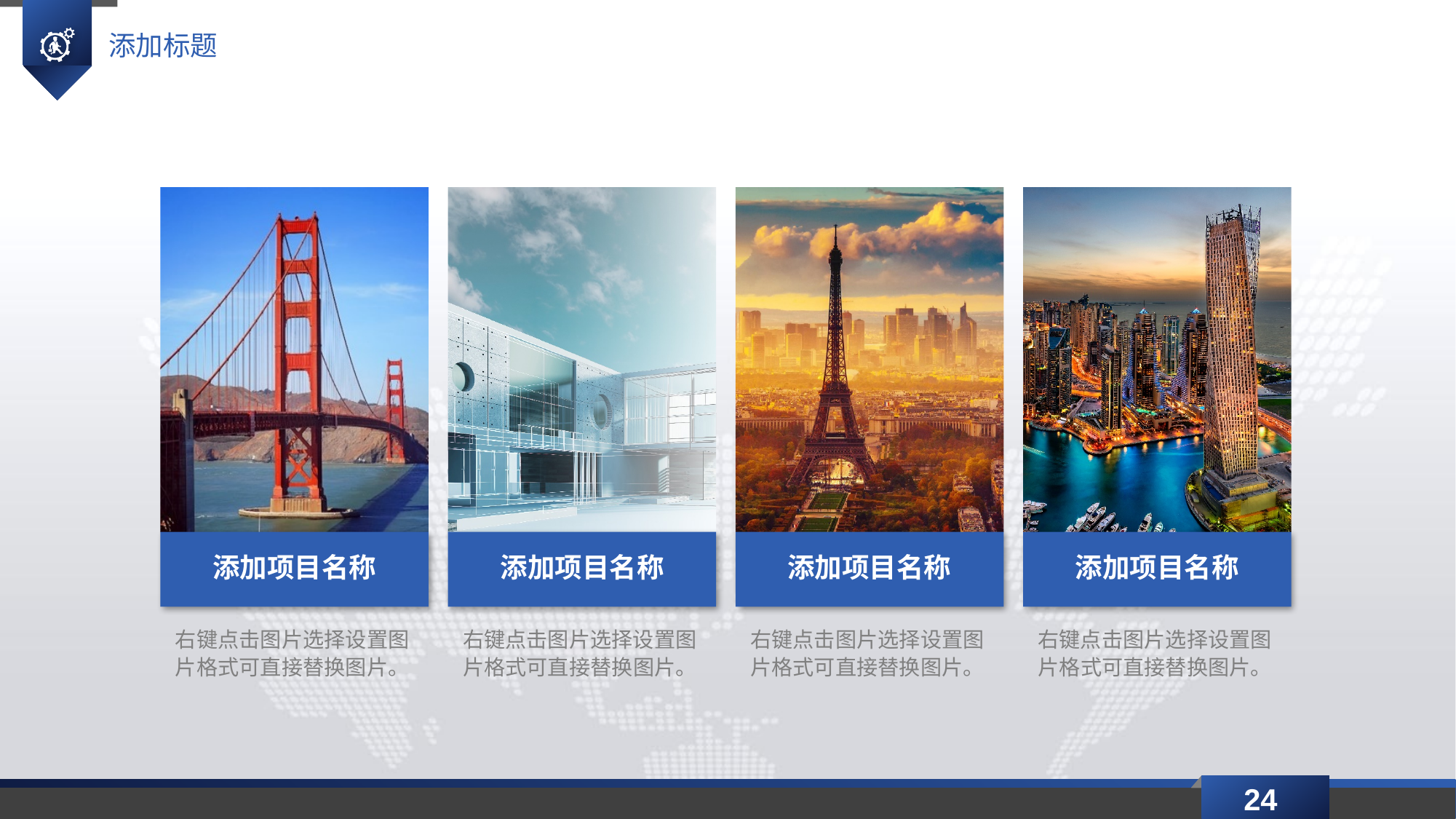

添加标题

添加项目名称
添加项目名称
添加项目名称
添加项目名称
右键点击图片选择设置图片格式可直接替换图片。
右键点击图片选择设置图片格式可直接替换图片。
右键点击图片选择设置图片格式可直接替换图片。
右键点击图片选择设置图片格式可直接替换图片。

24

延时符